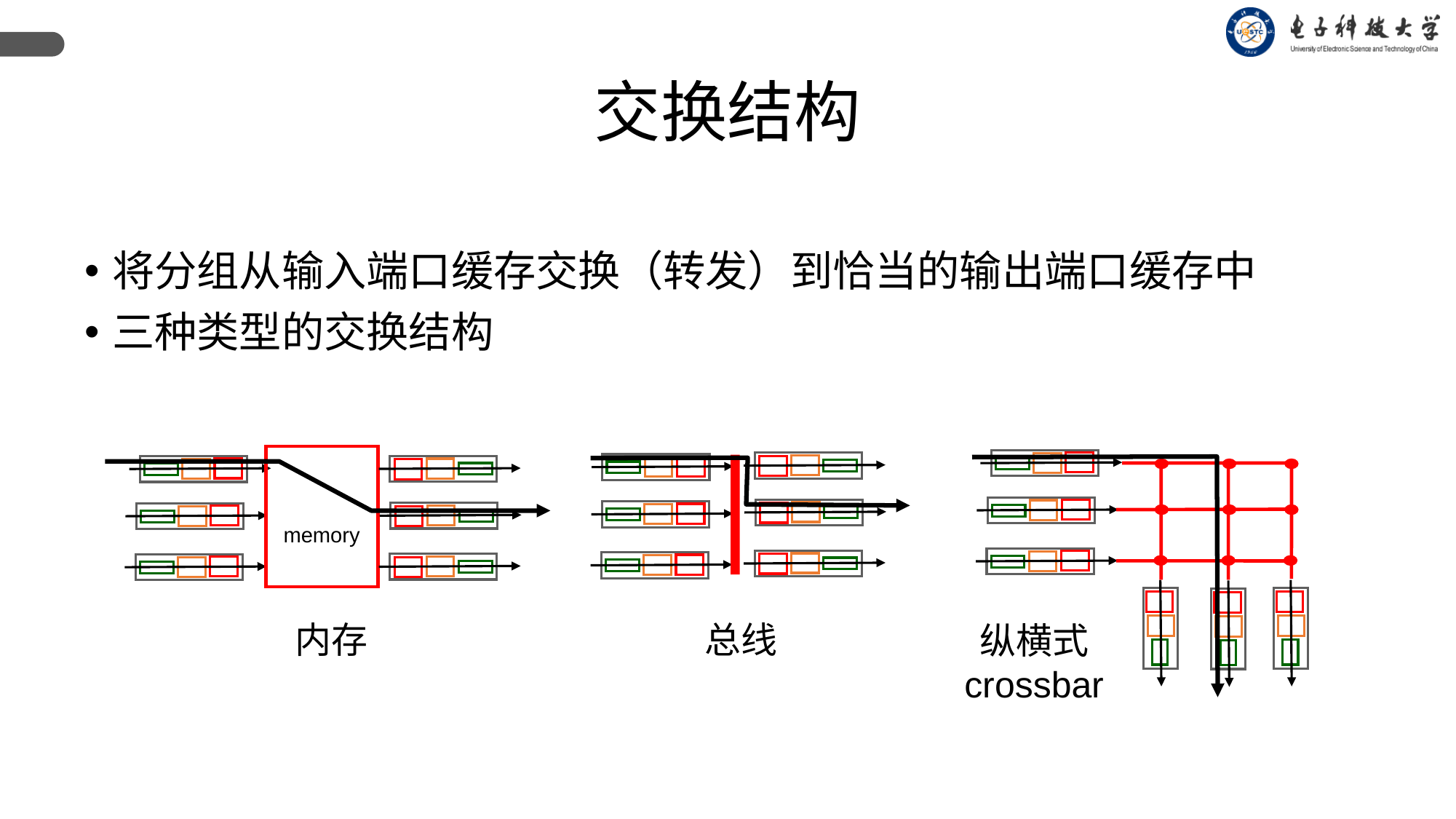

交换结构
将分组从输入端口缓存交换（转发）到恰当的输出端口缓存中
三种类型的交换结构

memory

总线
内存
纵横式
crossbar